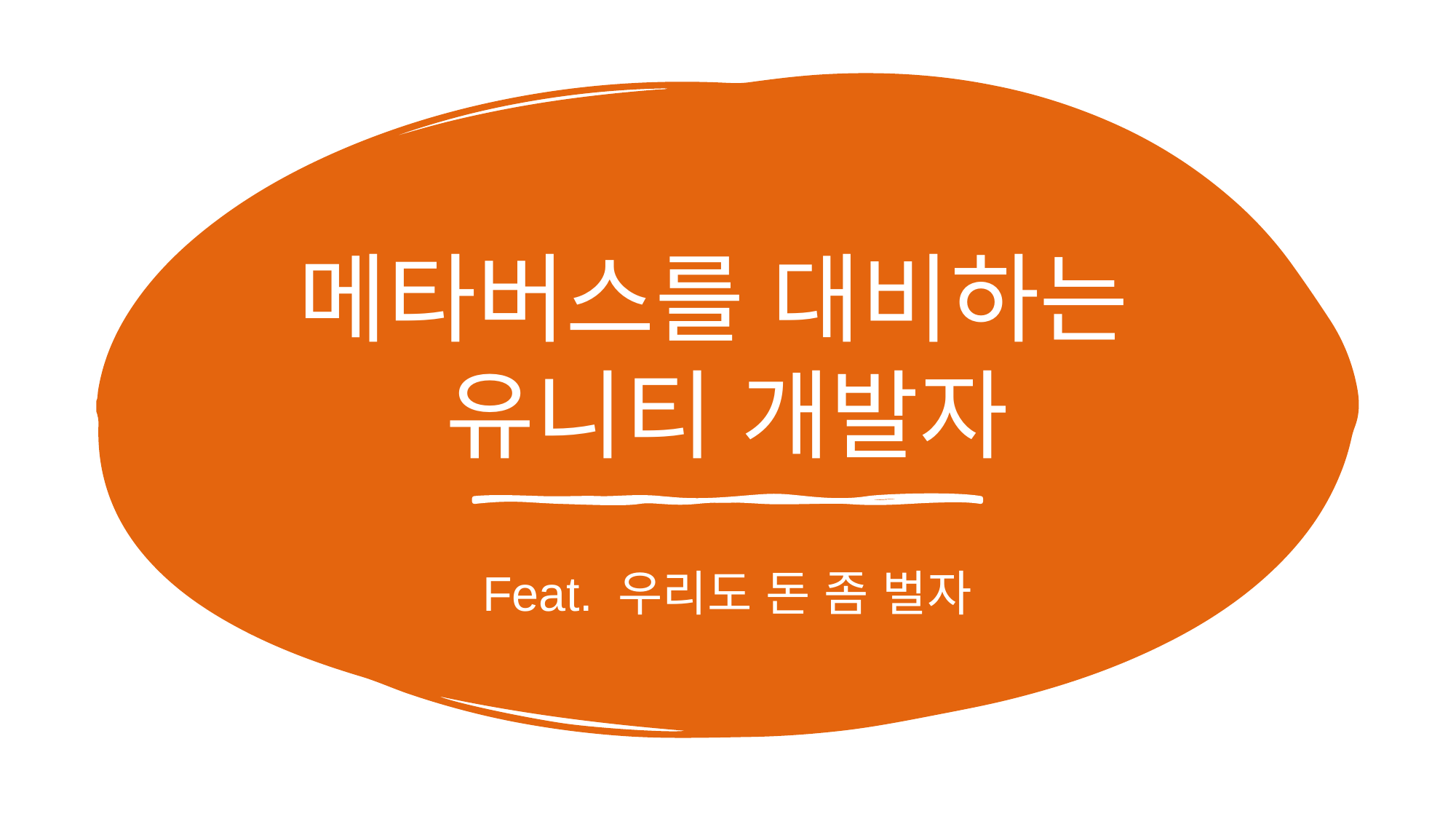

# 메타버스를 대비하는 유니티 개발자
Feat. 우리도 돈 좀 벌자